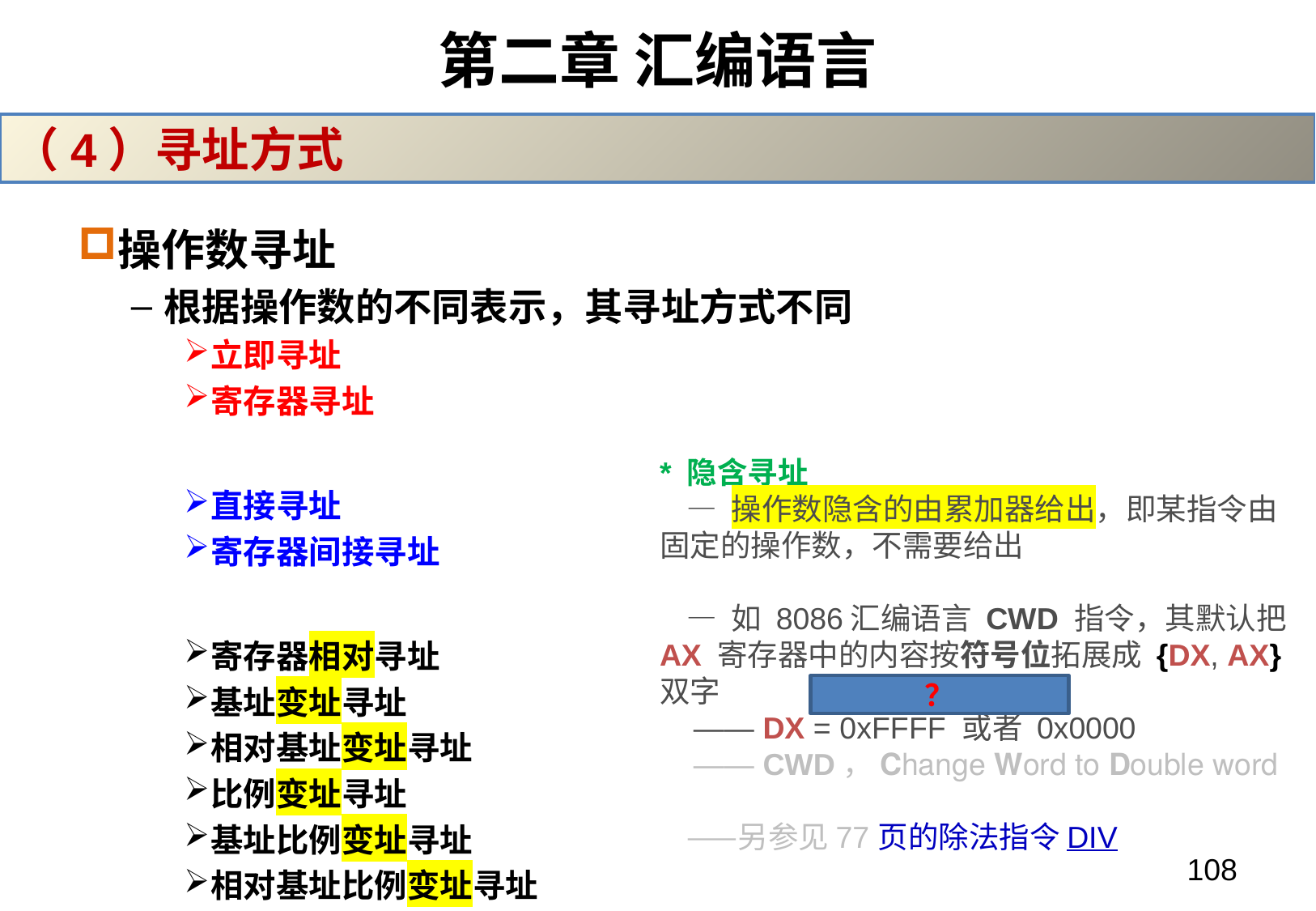

# 第二章 汇编语言
（4）寻址方式
操作数寻址
根据操作数的不同表示，其寻址方式不同
立即寻址
寄存器寻址

直接寻址
寄存器间接寻址

寄存器相对寻址
基址变址寻址
相对基址变址寻址
比例变址寻址
基址比例变址寻址
相对基址比例变址寻址
* 隐含寻址
    — 操作数隐含的由累加器给出，即某指令由固定的操作数，不需要给出
    — 如 8086汇编语言 CWD 指令，其默认把 AX 寄存器中的内容按符号位拓展成 {DX, AX} 双字
    —— DX = 0xFFFF 或者 0x0000
    —— CWD，Change Word to Double word

    ——另参见 77 页的除法指令 DIV
？
108